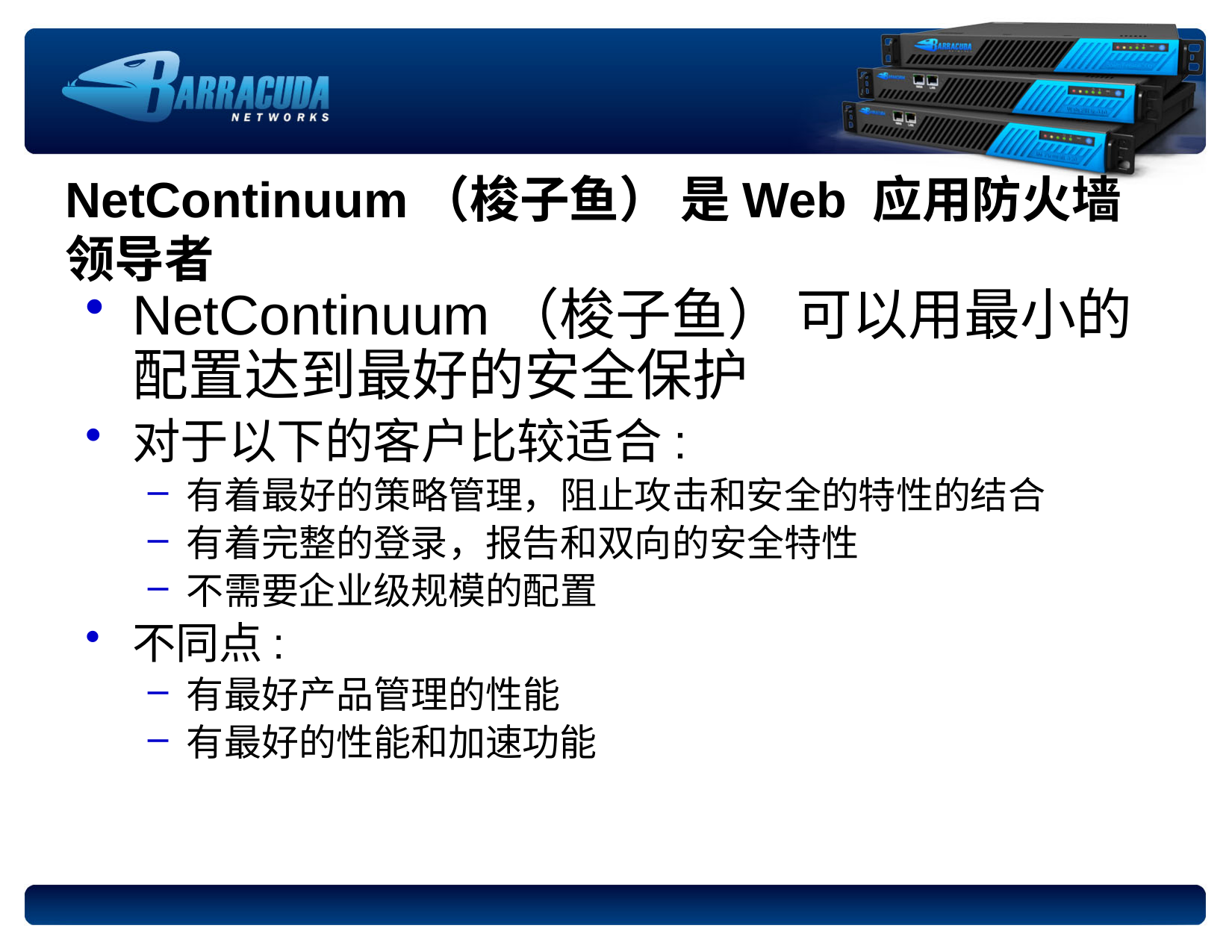

# NetContinuum（梭子鱼） 是Web 应用防火墙领导者
NetContinuum（梭子鱼） 可以用最小的配置达到最好的安全保护
对于以下的客户比较适合:
有着最好的策略管理，阻止攻击和安全的特性的结合
有着完整的登录，报告和双向的安全特性
不需要企业级规模的配置
不同点:
有最好产品管理的性能
有最好的性能和加速功能